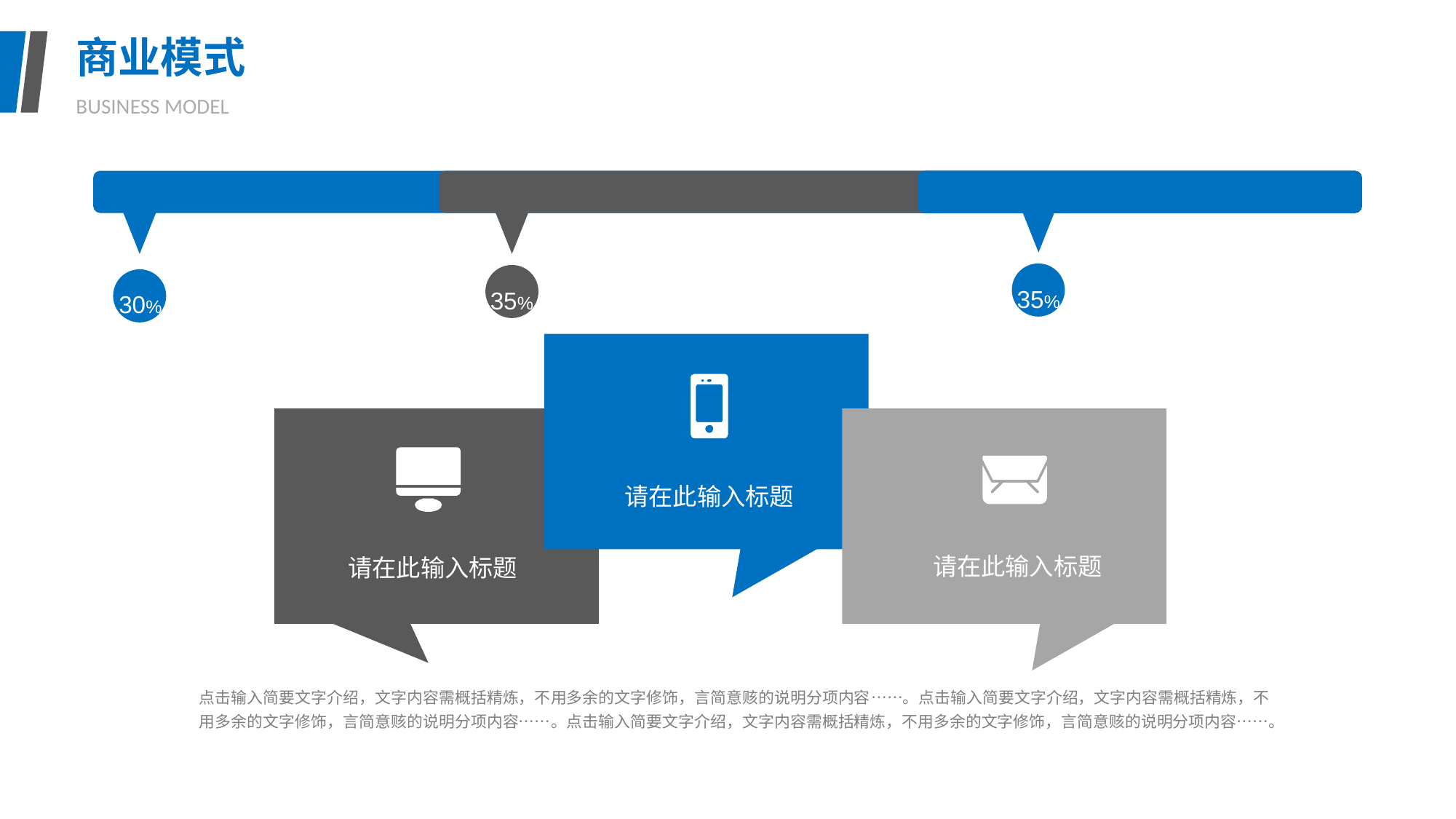

商业模式

BUSINESS MODEL

35%

35%

30%

请在此输入标题

请在此输入标题

请在此输入标题
点击输入简要文字介绍，文字内容需概括精炼，不用多余的文字修饰，言简意赅的说明分项内容……。点击输入简要文字介绍，文字内容需概括精炼，不用多余的文字修饰，言简意赅的说明分项内容……。点击输入简要文字介绍，文字内容需概括精炼，不用多余的文字修饰，言简意赅的说明分项内容……。